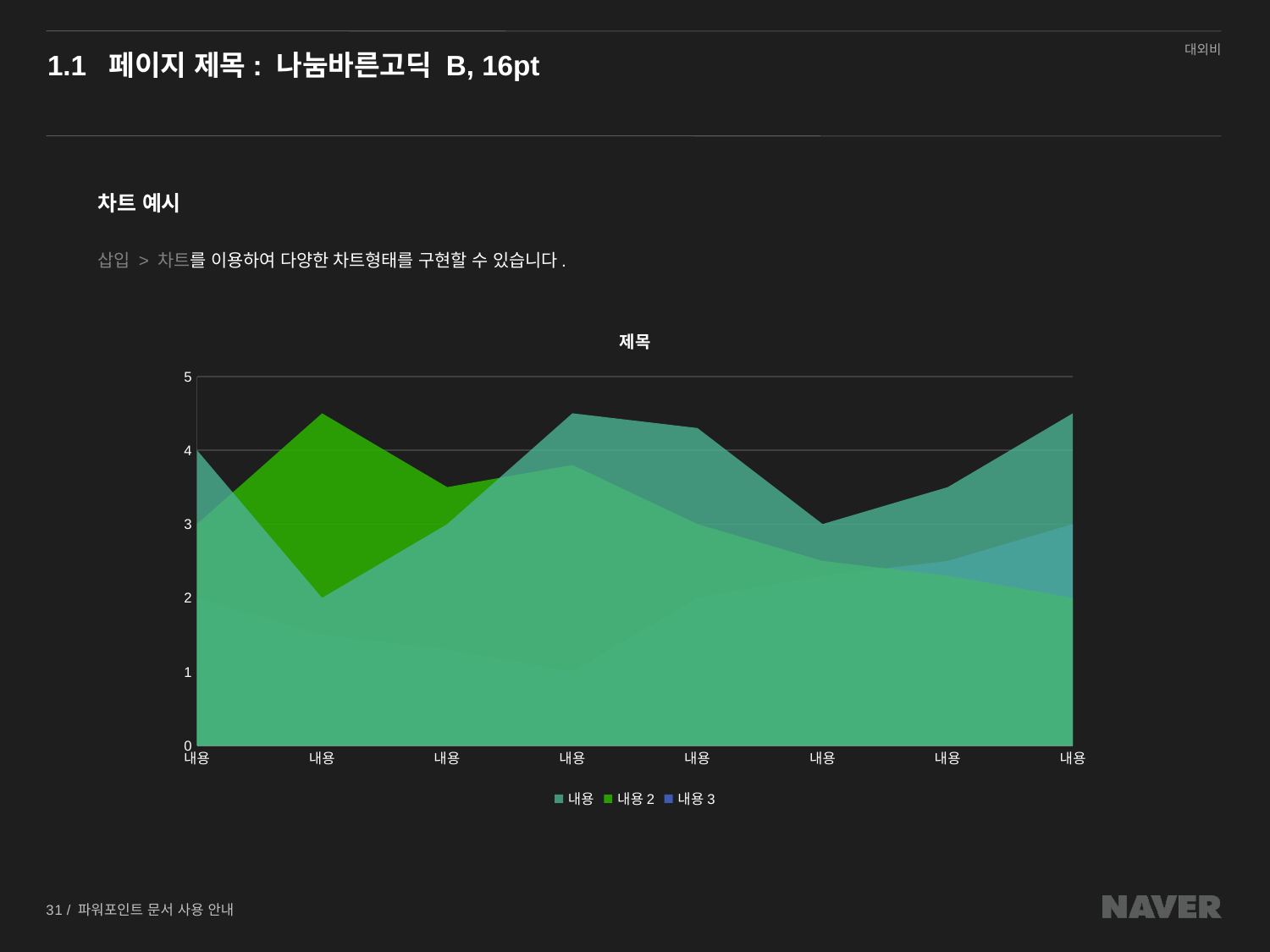

# 1.1  페이지 제목: 나눔바른고딕 B, 16pt

차트 예시

삽입 > 차트를 이용하여 다양한 차트형태를 구현할 수 있습니다.

### Chart: 제목

| Category | 내용 | 내용2 | 내용3 |
|---|---|---|---|
| 내용 | 4.0 | 3.0 | 2.0 |
| 내용 | 2.0 | 4.5 | 1.5 |
| 내용 | 3.0 | 3.5 | 1.3 |
| 내용 | 4.5 | 3.8 | 1.0 |
| 내용 | 4.3 | 3.0 | 2.0 |
| 내용 | 3.0 | 2.5 | 2.3 |
| 내용 | 3.5 | 2.3 | 2.5 |
| 내용 | 4.5 | 2.0 | 3.0 |